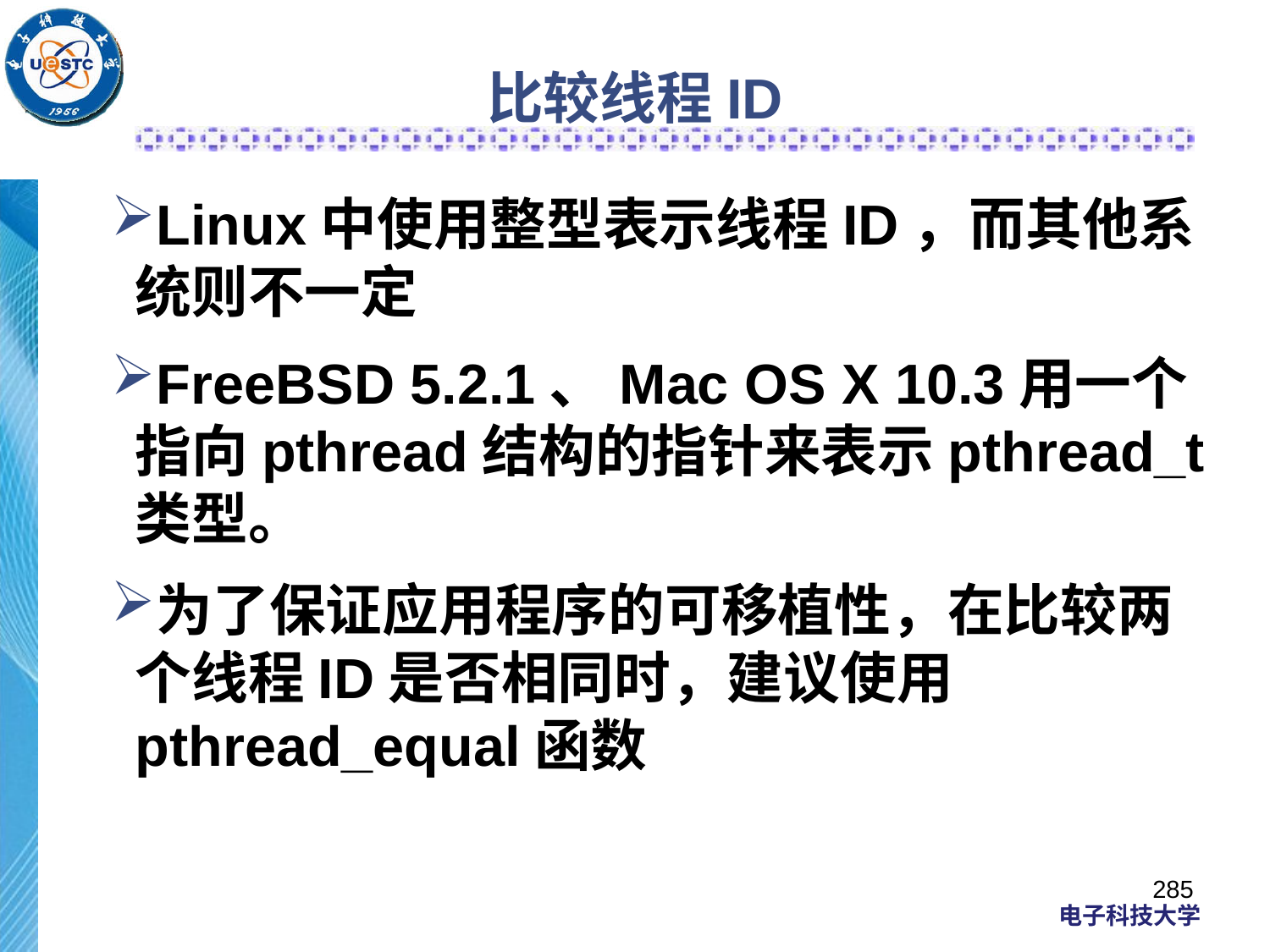

# 比较线程ID
Linux中使用整型表示线程ID，而其他系统则不一定
FreeBSD 5.2.1、Mac OS X 10.3用一个指向pthread结构的指针来表示pthread_t类型。
为了保证应用程序的可移植性，在比较两个线程ID是否相同时，建议使用pthread_equal函数
285